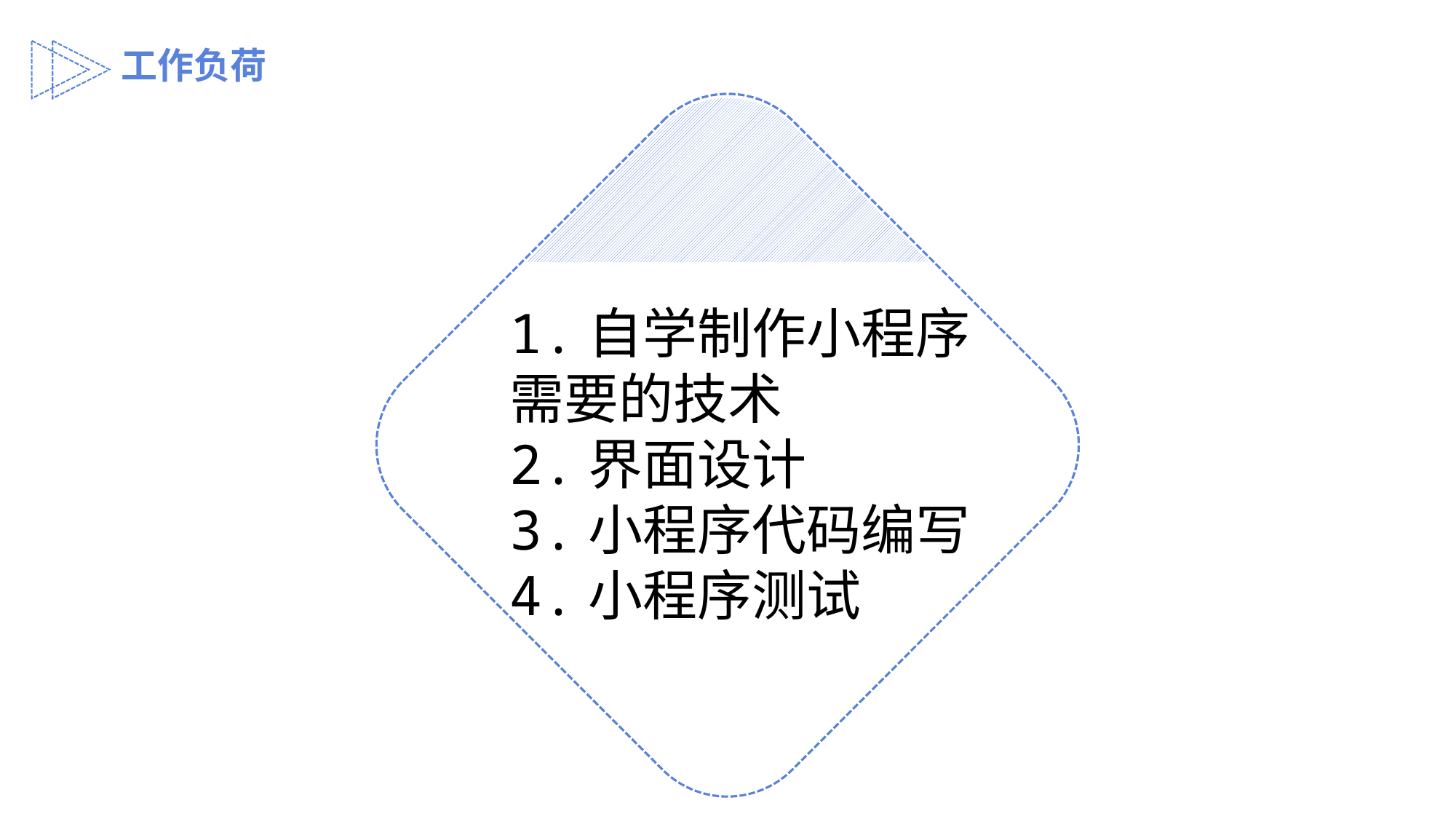

工作负荷

1.自学制作小程序需要的技术
2.界面设计
3.小程序代码编写
4.小程序测试